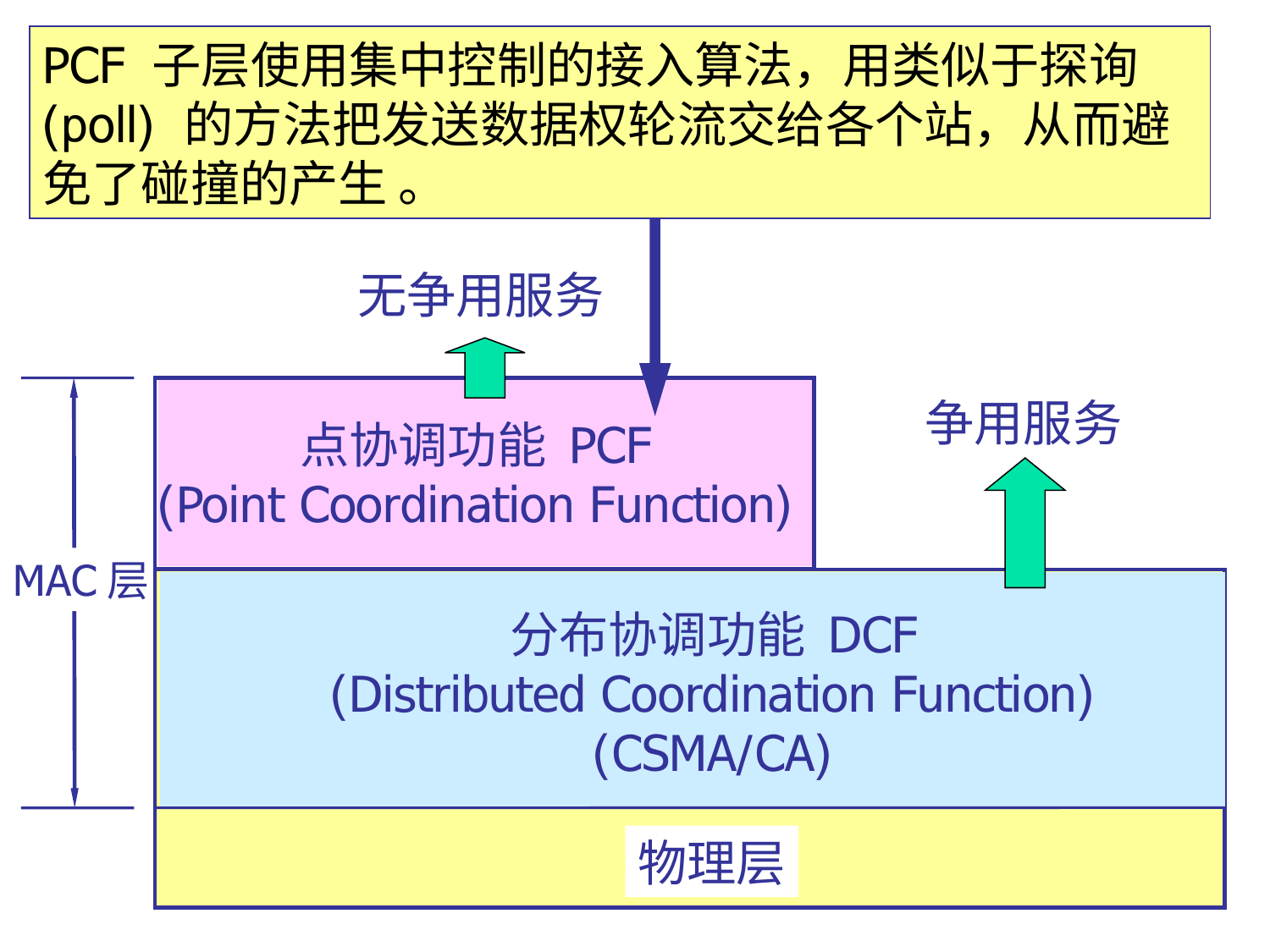

# PCF 子层使用集中控制的接入算法，用类似于探询(poll) 的方法把发送数据权轮流交给各个站，从而避免了碰撞的产生 。

无争用服务

争用服务
点协调功能 PCF
(Point Coordination Function)

MAC层

分布协调功能 DCF
(Distributed Coordination Function)
(CSMA/CA)

物理层